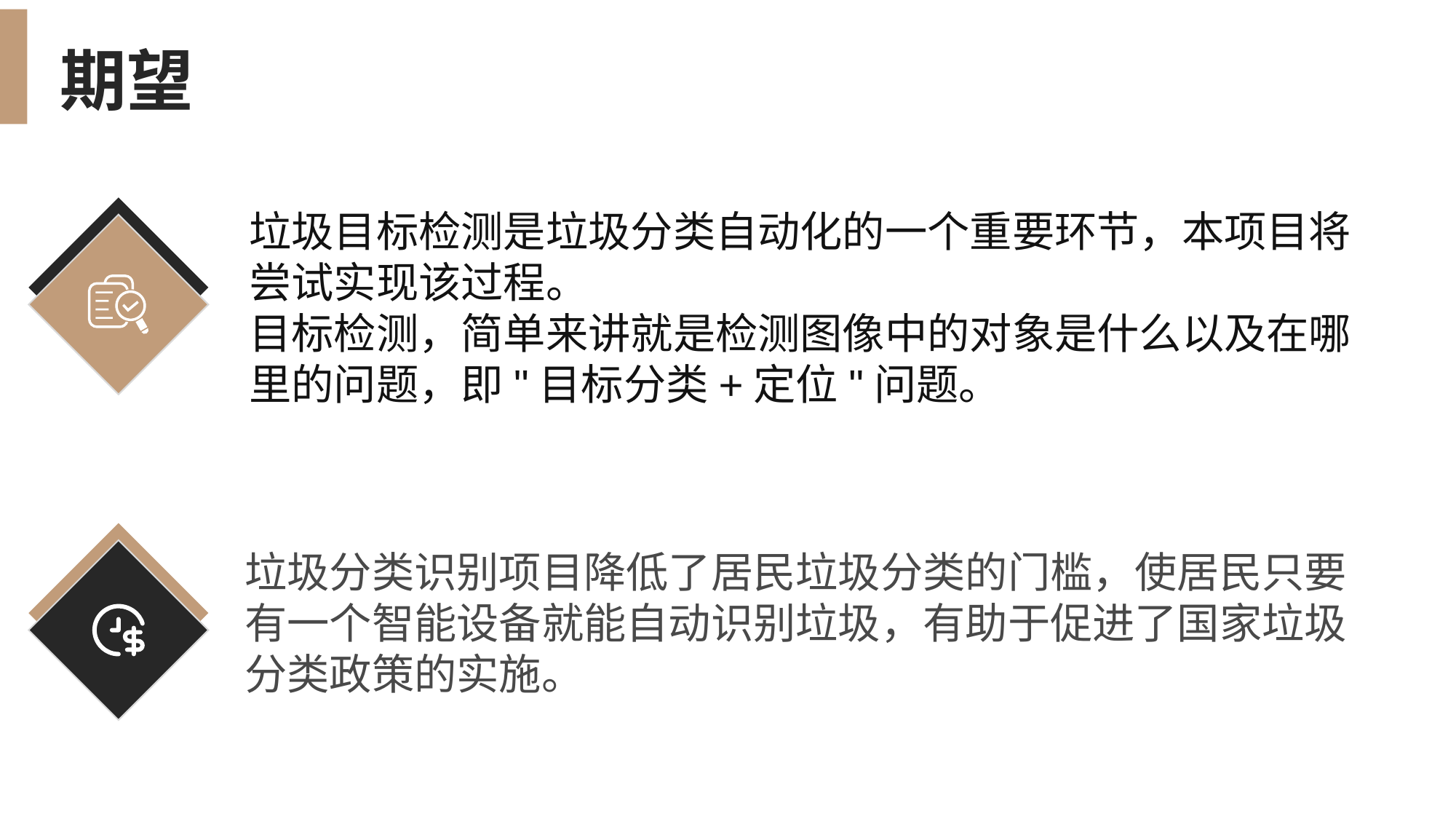

期望
垃圾目标检测是垃圾分类自动化的一个重要环节，本项目将尝试实现该过程。
目标检测，简单来讲就是检测图像中的对象是什么以及在哪里的问题，即"目标分类+定位"问题。

垃圾分类识别项目降低了居民垃圾分类的门槛，使居民只要有一个智能设备就能自动识别垃圾，有助于促进了国家垃圾分类政策的实施。